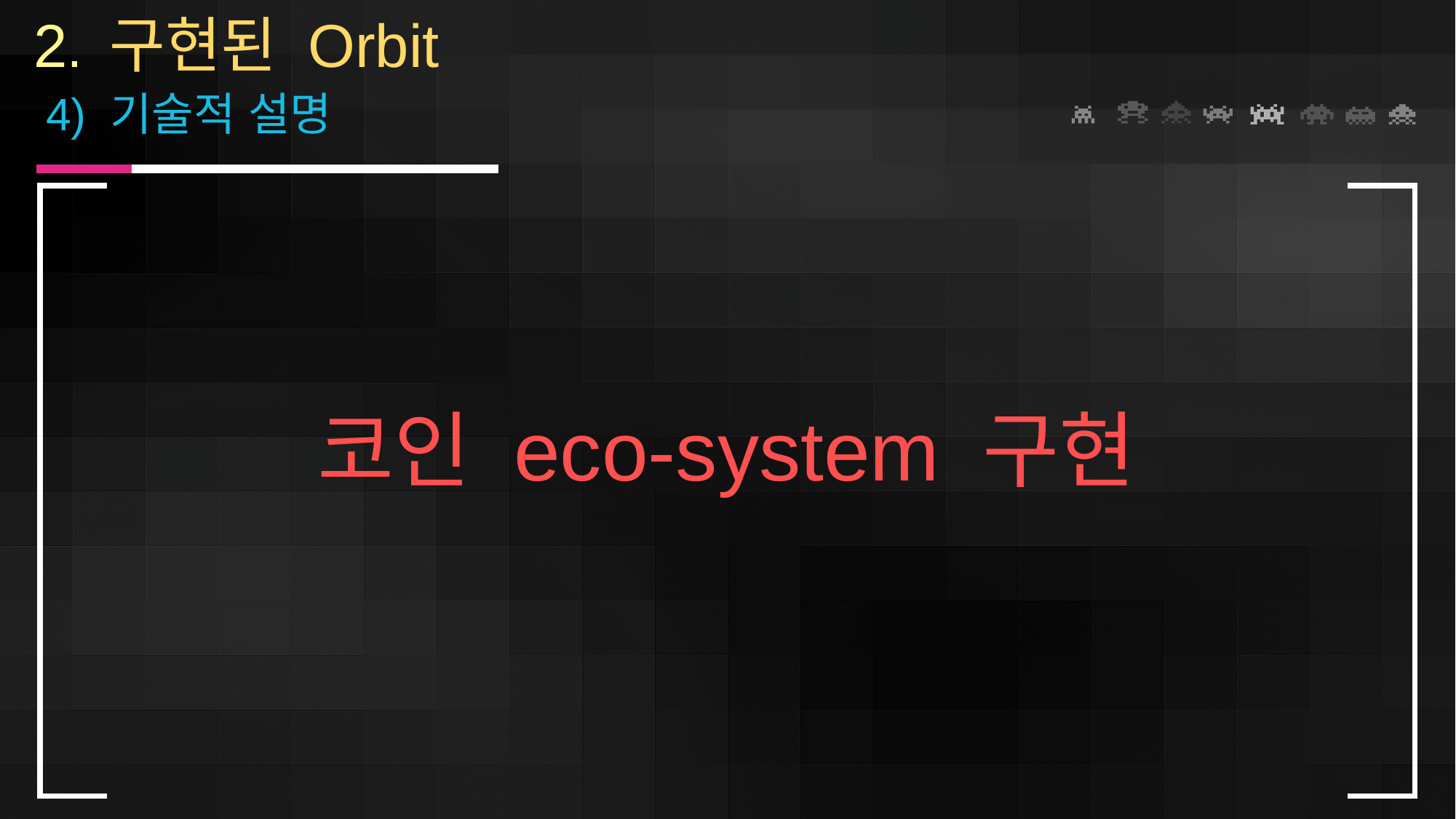

2. 구현된 Orbit

 4) 기술적 설명

코인 eco-system 구현